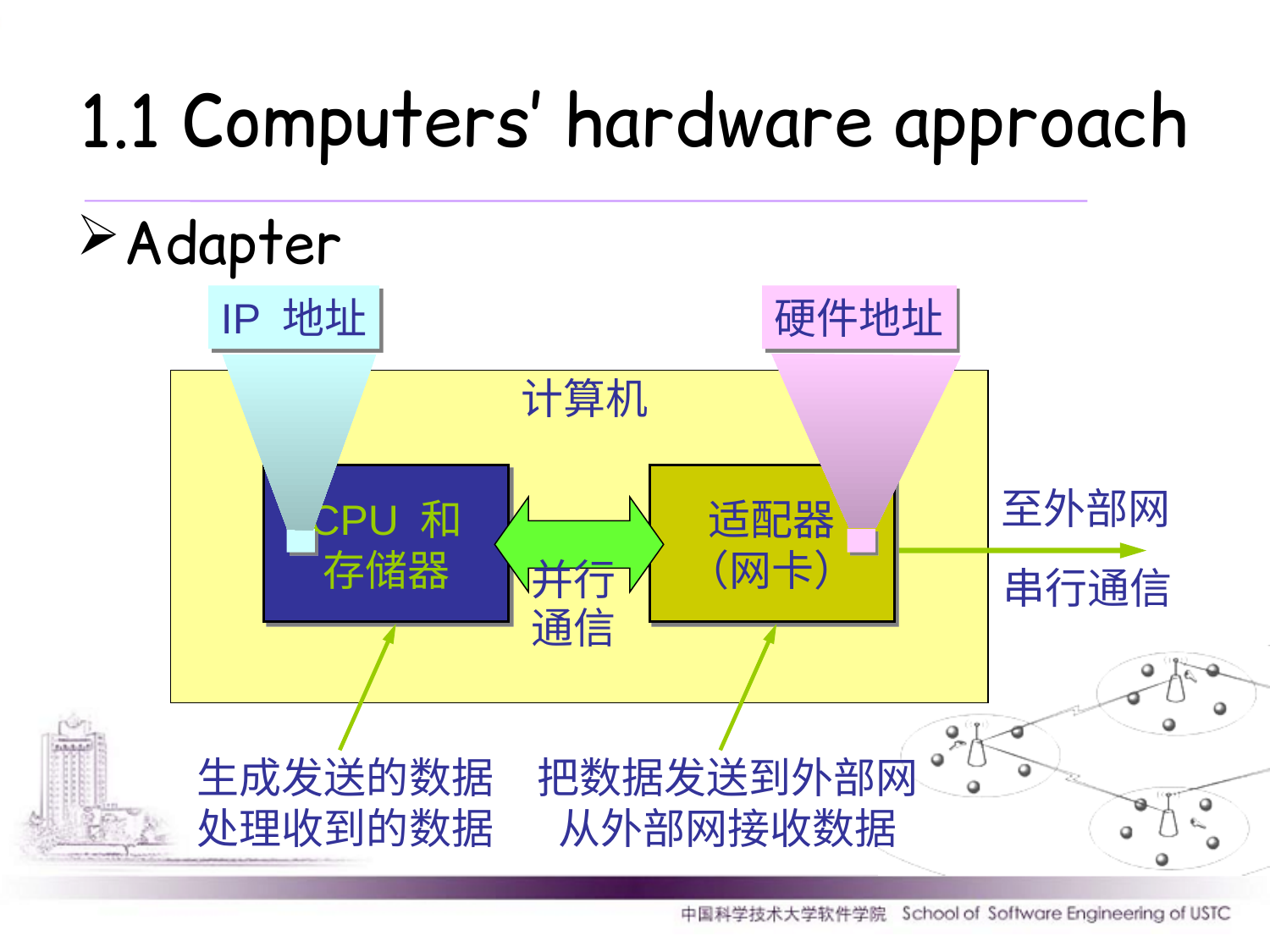

1.1 Computers’ hardware approach
Adapter
IP 地址
硬件地址

计算机

CPU 和
存储器
适配器
（网卡）
至外部网

并行
通信

串行通信

生成发送的数据
处理收到的数据
把数据发送到外部网
从外部网接收数据